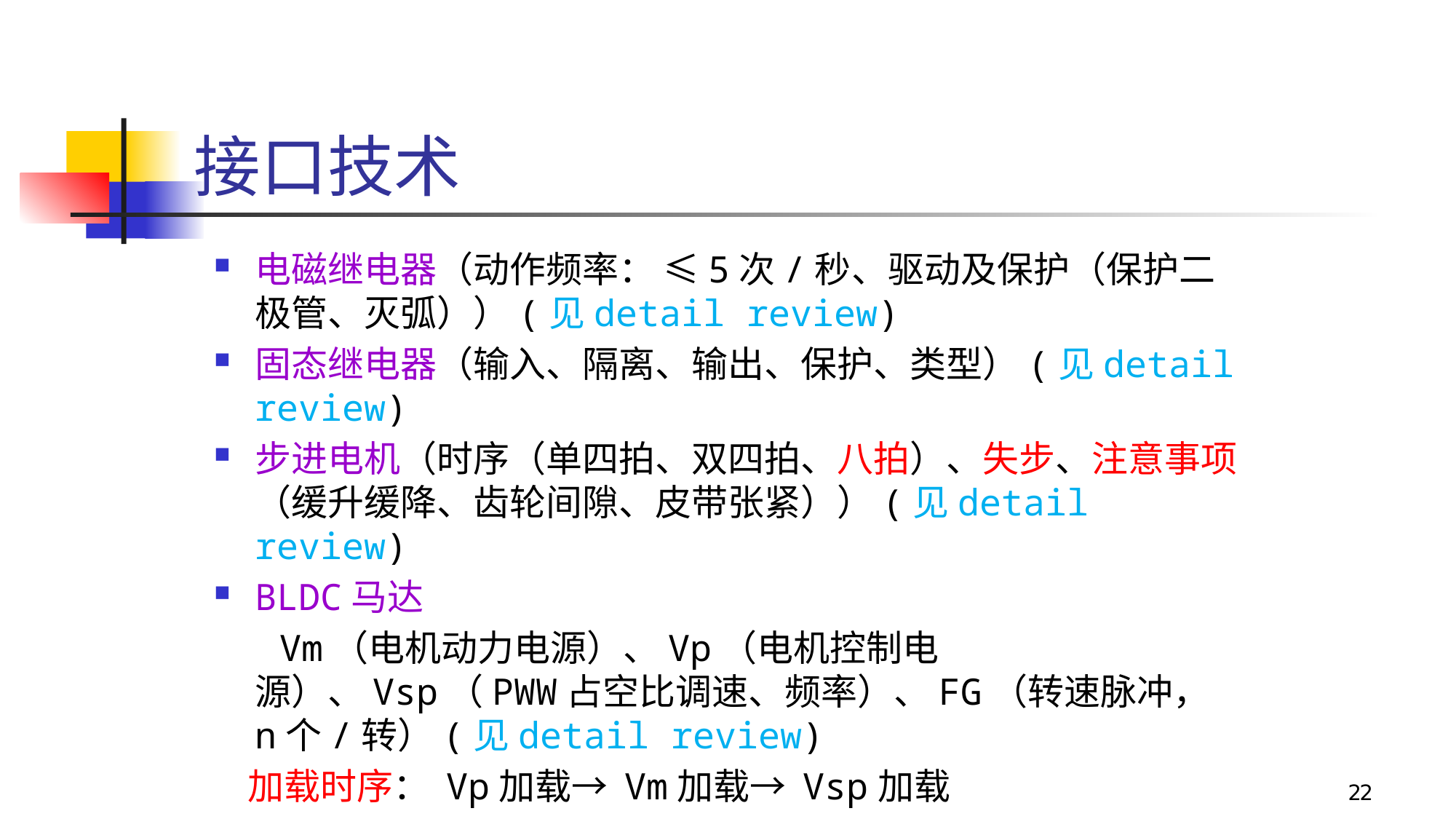

# 接口技术
电磁继电器（动作频率： ≤5次/秒、驱动及保护（保护二极管、灭弧））(见detail review)
固态继电器（输入、隔离、输出、保护、类型）(见detail review)
步进电机（时序（单四拍、双四拍、八拍）、失步、注意事项（缓升缓降、齿轮间隙、皮带张紧））(见detail review)
BLDC马达
   Vm（电机动力电源）、Vp（电机控制电源）、Vsp（PWW占空比调速、频率）、FG（转速脉冲，n个/转）(见detail review)
   加载时序： Vp加载→ Vm加载→ Vsp加载
   卸载时序： Vsp卸载→ Vm卸载→ Vp卸载
22